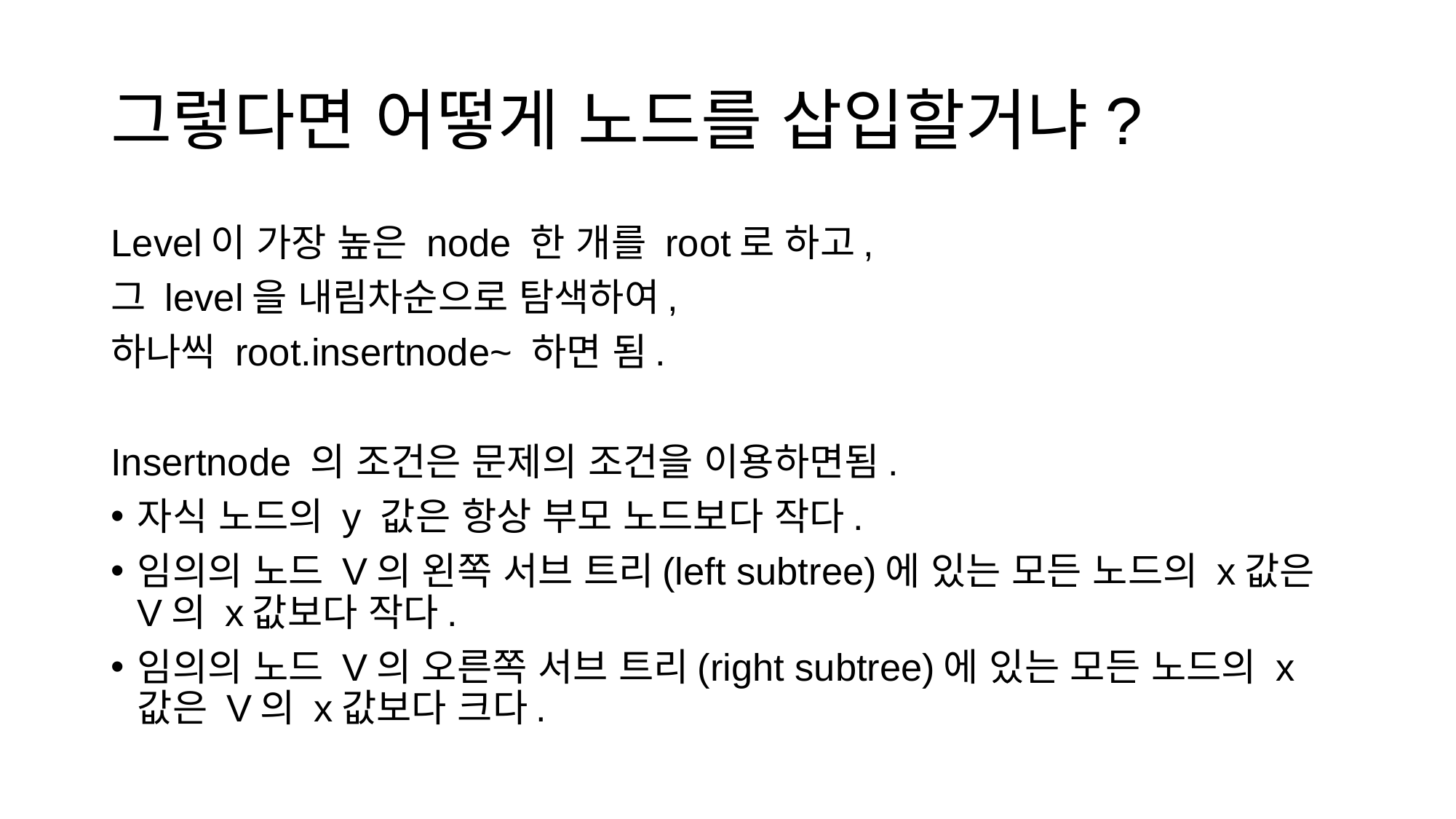

# 그렇다면 어떻게 노드를 삽입할거냐?
Level이 가장 높은 node 한 개를 root로 하고,
그 level을 내림차순으로 탐색하여,
하나씩 root.insertnode~ 하면 됨.

Insertnode 의 조건은 문제의 조건을 이용하면됨.
자식 노드의 y 값은 항상 부모 노드보다 작다.
임의의 노드 V의 왼쪽 서브 트리(left subtree)에 있는 모든 노드의 x값은 V의 x값보다 작다.
임의의 노드 V의 오른쪽 서브 트리(right subtree)에 있는 모든 노드의 x값은 V의 x값보다 크다.